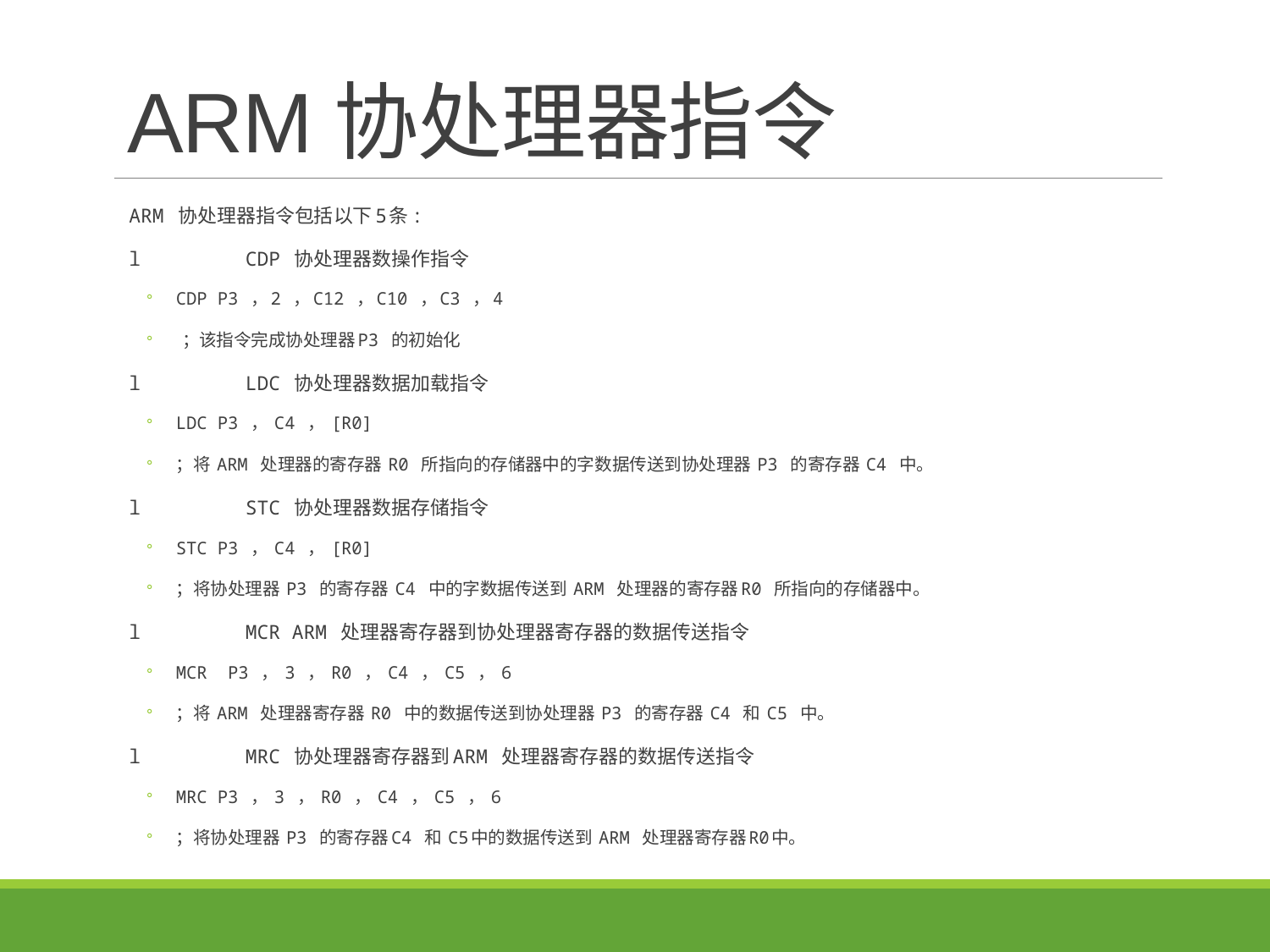

# ARM协处理器指令
ARM 协处理器指令包括以下5条:
l         CDP 协处理器数操作指令
CDP P3 ，2 ，C12 ，C10 ，C3 ，4
 ；该指令完成协处理器P3 的初始化
l         LDC 协处理器数据加载指令
LDC P3 ， C4 ， [R0]
；将 ARM 处理器的寄存器 R0 所指向的存储器中的字数据传送到协处理器 P3 的寄存器 C4 中。
l         STC 协处理器数据存储指令
STC P3 ， C4 ， [R0]
；将协处理器 P3 的寄存器 C4 中的字数据传送到 ARM 处理器的寄存器R0 所指向的存储器中。
l         MCR ARM 处理器寄存器到协处理器寄存器的数据传送指令
MCR  P3 ， 3 ， R0 ， C4 ， C5 ， 6
；将 ARM 处理器寄存器 R0 中的数据传送到协处理器 P3 的寄存器 C4 和 C5 中。
l         MRC 协处理器寄存器到ARM 处理器寄存器的数据传送指令
MRC P3 ， 3 ， R0 ， C4 ， C5 ， 6
；将协处理器 P3 的寄存器C4 和 C5中的数据传送到 ARM 处理器寄存器R0中。